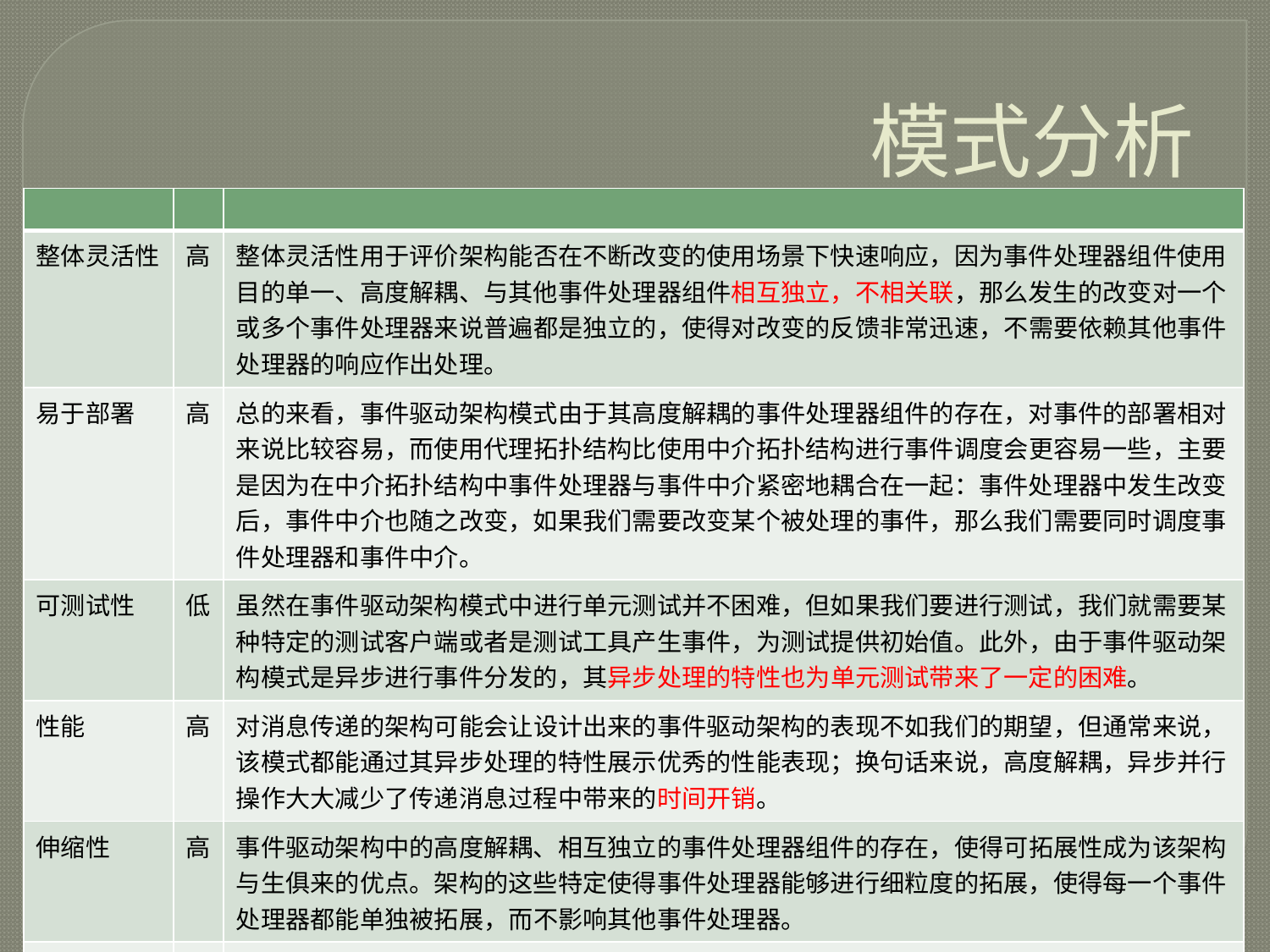

# 模式分析
|  |  |  |
| --- | --- | --- |
| 整体灵活性 | 高 | 整体灵活性用于评价架构能否在不断改变的使用场景下快速响应，因为事件处理器组件使用目的单一、高度解耦、与其他事件处理器组件相互独立，不相关联，那么发生的改变对一个或多个事件处理器来说普遍都是独立的，使得对改变的反馈非常迅速，不需要依赖其他事件处理器的响应作出处理。 |
| 易于部署 | 高 | 总的来看，事件驱动架构模式由于其高度解耦的事件处理器组件的存在，对事件的部署相对来说比较容易，而使用代理拓扑结构比使用中介拓扑结构进行事件调度会更容易一些，主要是因为在中介拓扑结构中事件处理器与事件中介紧密地耦合在一起：事件处理器中发生改变后，事件中介也随之改变，如果我们需要改变某个被处理的事件，那么我们需要同时调度事件处理器和事件中介。 |
| 可测试性 | 低 | 虽然在事件驱动架构模式中进行单元测试并不困难，但如果我们要进行测试，我们就需要某种特定的测试客户端或者是测试工具产生事件，为测试提供初始值。此外，由于事件驱动架构模式是异步进行事件分发的，其异步处理的特性也为单元测试带来了一定的困难。 |
| 性能 | 高 | 对消息传递的架构可能会让设计出来的事件驱动架构的表现不如我们的期望，但通常来说，该模式都能通过其异步处理的特性展示优秀的性能表现；换句话来说，高度解耦，异步并行操作大大减少了传递消息过程中带来的时间开销。 |
| 伸缩性 | 高 | 事件驱动架构中的高度解耦、相互独立的事件处理器组件的存在，使得可拓展性成为该架构与生俱来的优点。架构的这些特定使得事件处理器能够进行细粒度的拓展，使得每一个事件处理器都能单独被拓展，而不影响其他事件处理器。 |
| 易开发性 | 低 | 由于使用事件驱动架构进行开发需要考虑其异步处理机制、协议创建流程，并且开发者需要用代码为事件处理器和操作失败的代理提供优秀的错误控制环境，无疑使得用事件驱动架构进行开发会比使用其他架构进行开发要困难一些。 |